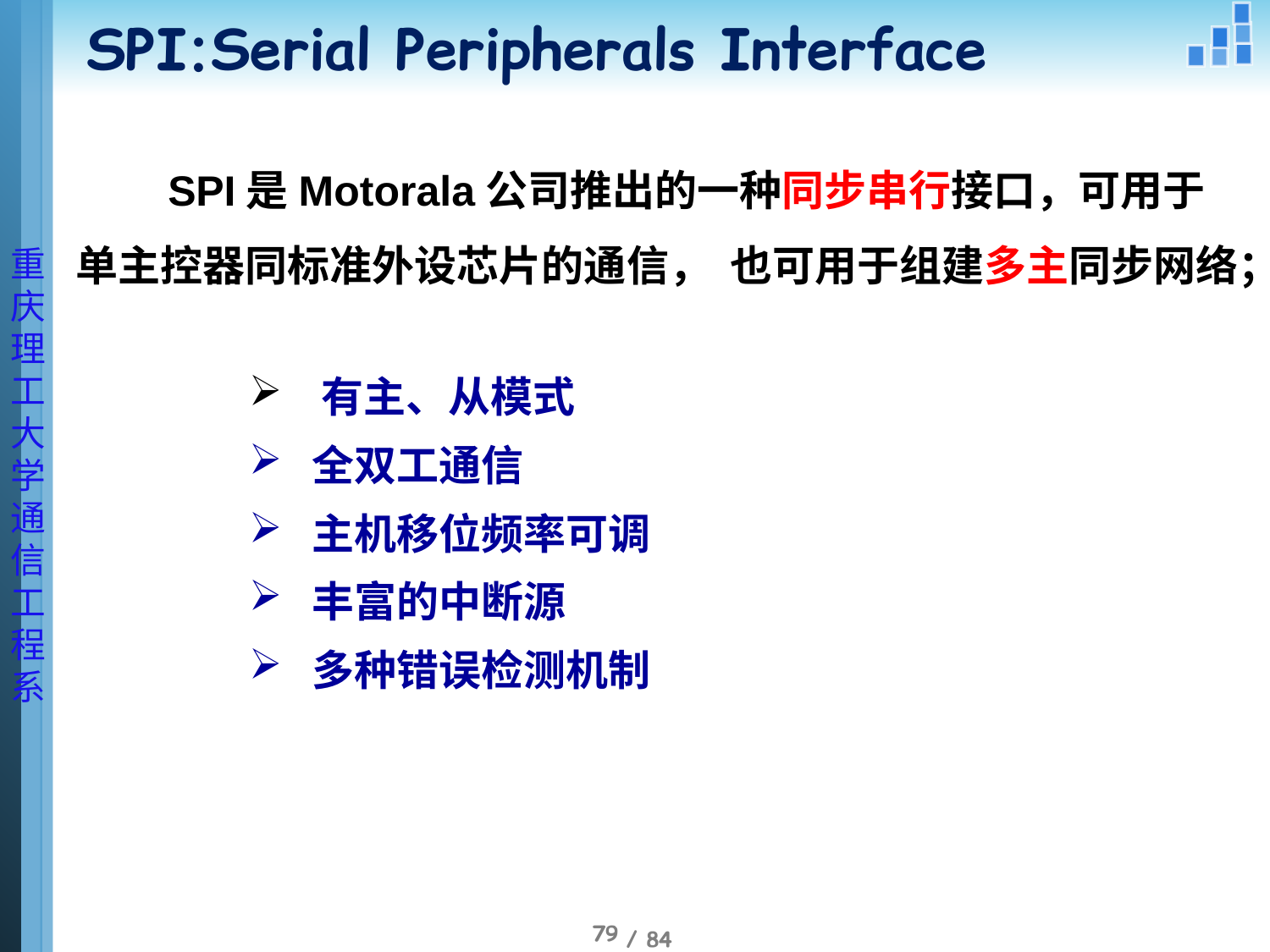

# SPI:Serial Peripherals Interface
   SPI是Motorala公司推出的一种同步串行接口，可用于单主控器同标准外设芯片的通信，  也可用于组建多主同步网络；
   有主、从模式
  全双工通信
  主机移位频率可调
  丰富的中断源
  多种错误检测机制
79
/ 84